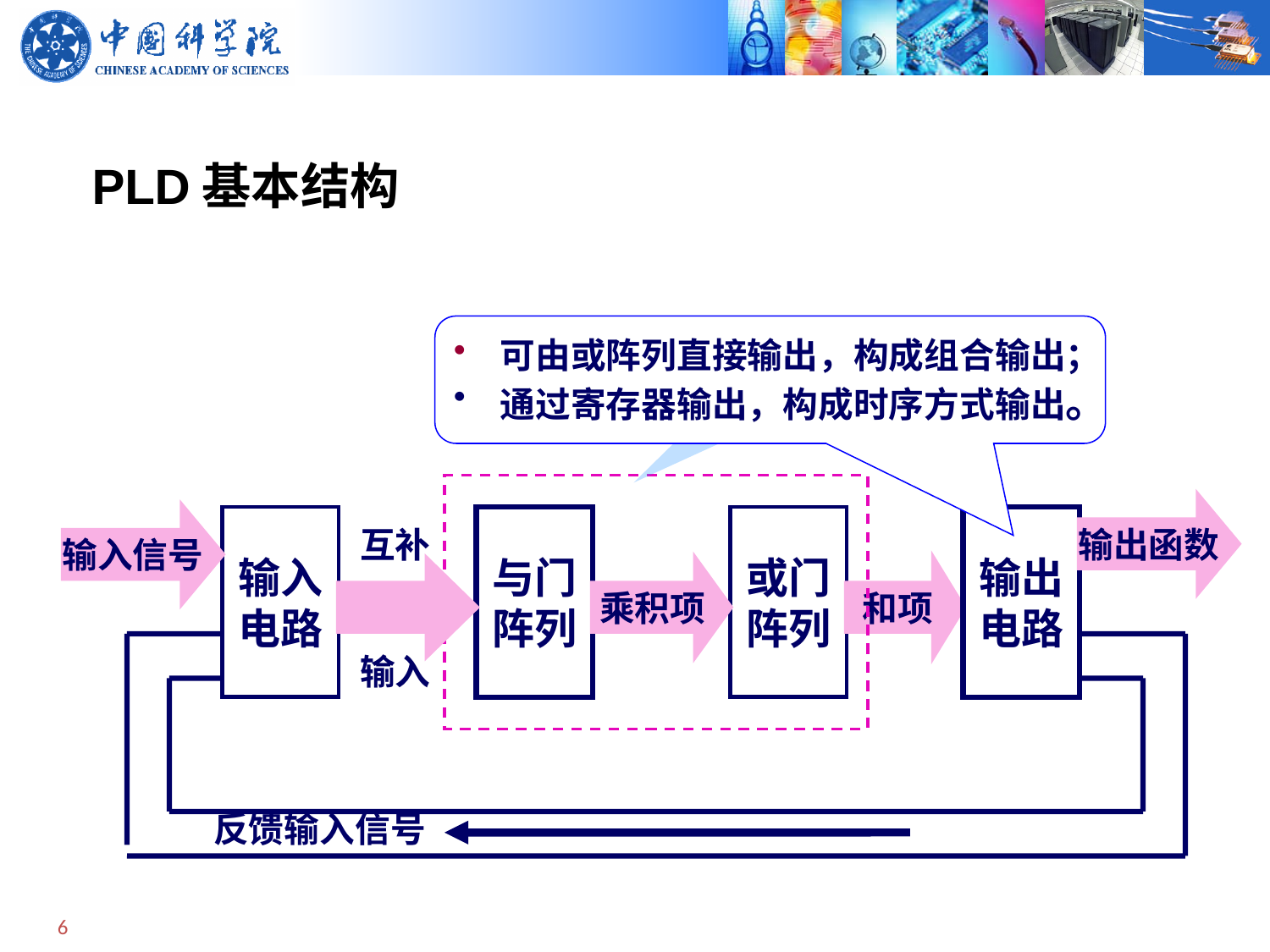

PLD基本结构
 可由或阵列直接输出，构成组合输出；
 通过寄存器输出，构成时序方式输出。
PLD主体

输出函数
输入信号
输入
电路
与门
阵列
或门
阵列
输出
电路
互补

输入
乘积项
和项

反馈输入信号